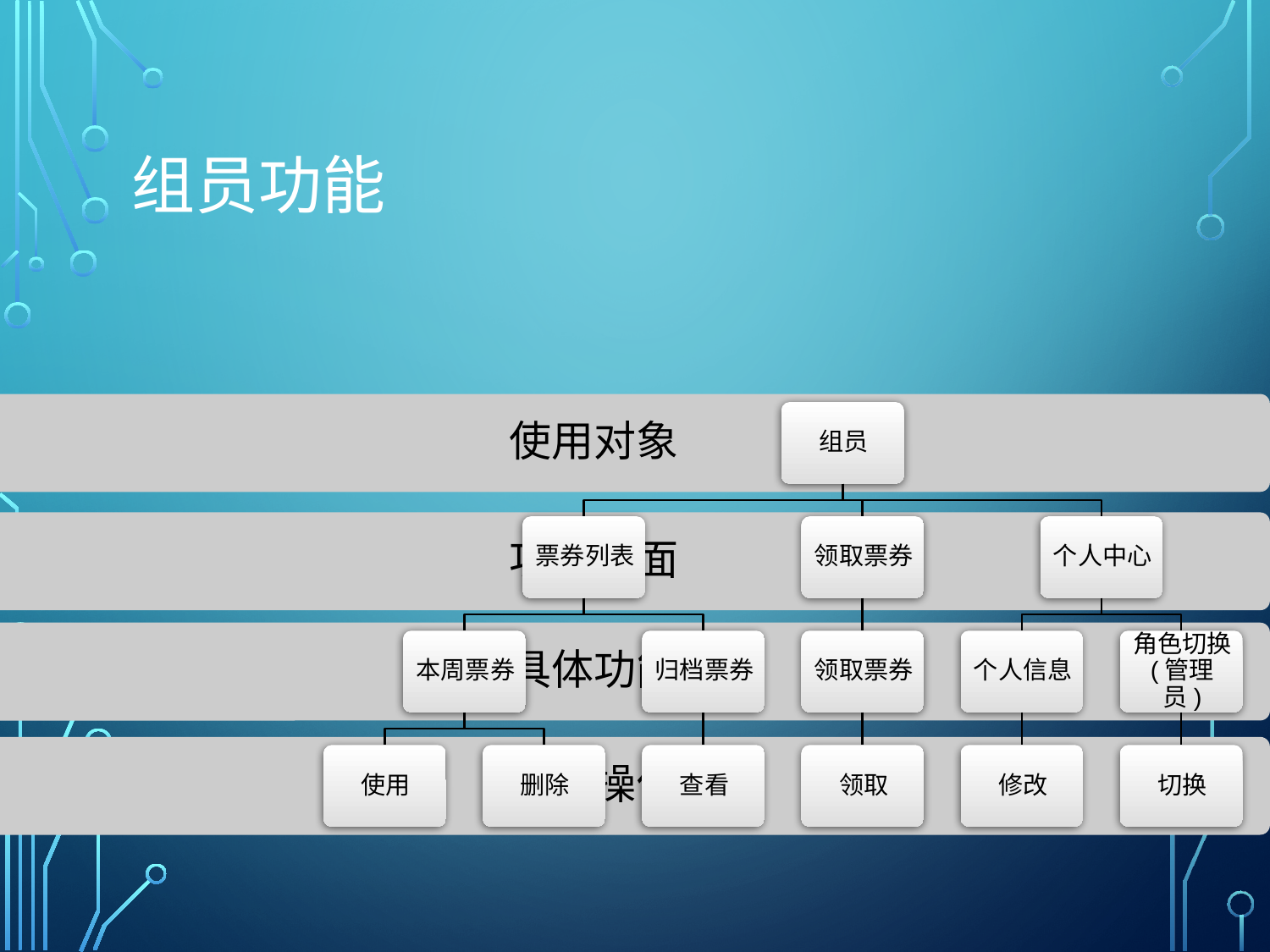

# 组员功能
执行操作
具体功能
功能页面
使用对象
组员
票券列表
本周票券
使用
删除
归档票券
查看
领取票券
领取票券
领取
个人中心
个人信息
修改
角色切换
(管理员)
切换